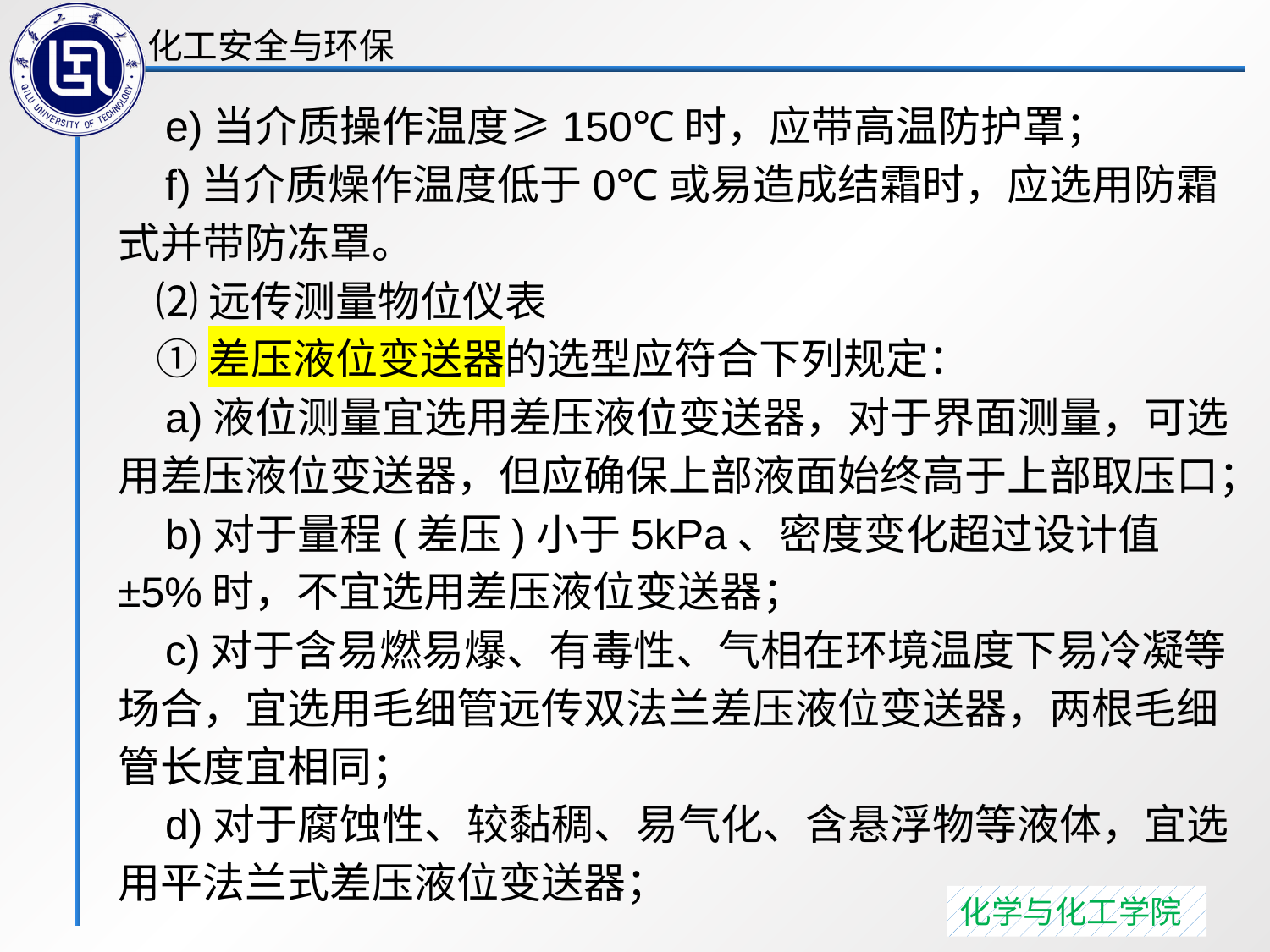

e)当介质操作温度≥150℃时，应带高温防护罩；
    f)当介质燥作温度低于0℃或易造成结霜时，应选用防霜式并带防冻罩。
    ⑵远传测量物位仪表
    ①差压液位变送器的选型应符合下列规定：
    a)液位测量宜选用差压液位变送器，对于界面测量，可选用差压液位变送器，但应确保上部液面始终高于上部取压口；
    b)对于量程(差压)小于5kPa、密度变化超过设计值±5%时，不宜选用差压液位变送器；
    c)对于含易燃易爆、有毒性、气相在环境温度下易冷凝等场合，宜选用毛细管远传双法兰差压液位变送器，两根毛细管长度宜相同；
    d)对于腐蚀性、较黏稠、易气化、含悬浮物等液体，宜选用平法兰式差压液位变送器；